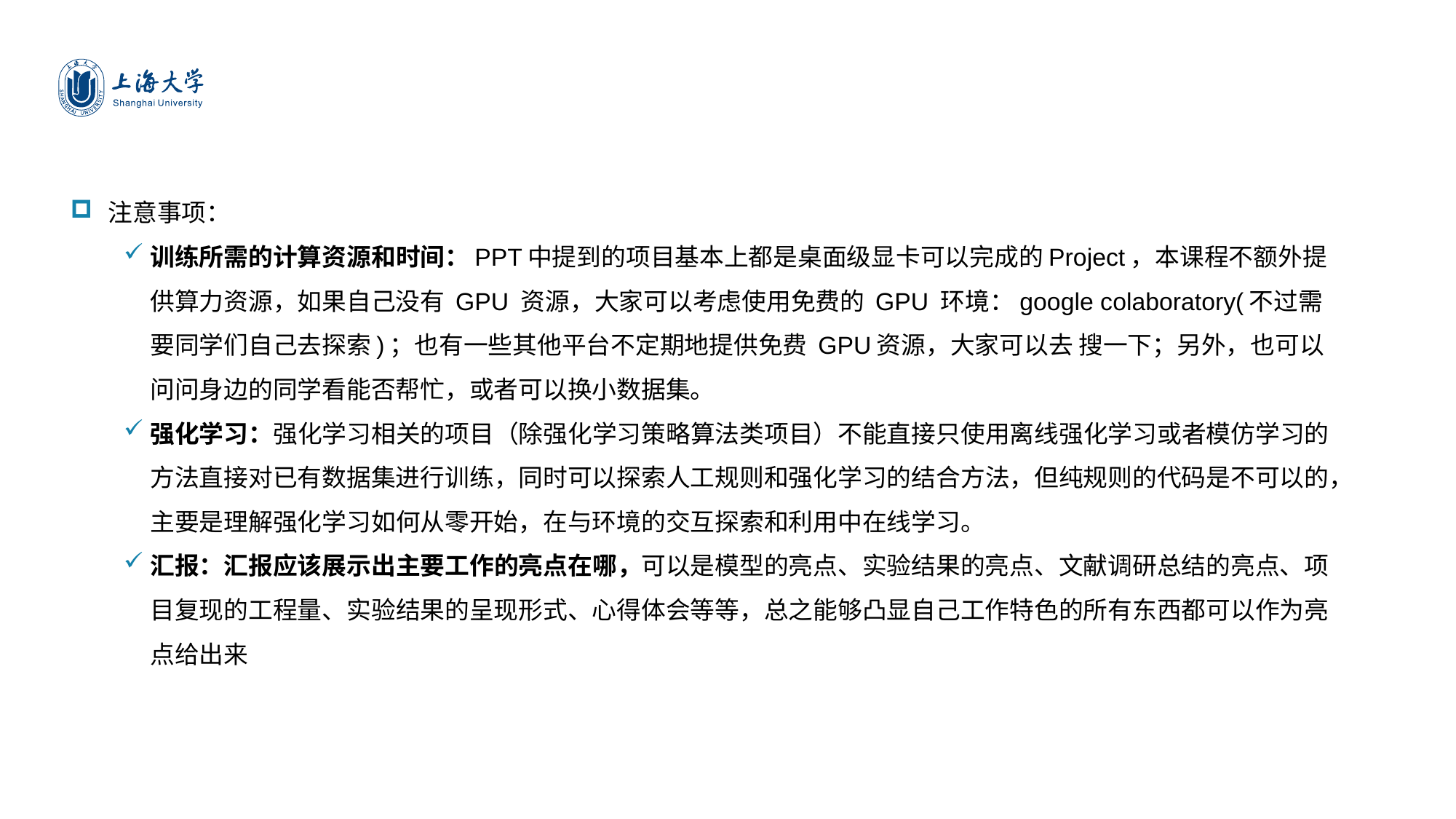

注意事项：
训练所需的计算资源和时间：PPT中提到的项目基本上都是桌面级显卡可以完成的Project，本课程不额外提供算力资源，如果自己没有 GPU 资源，大家可以考虑使用免费的 GPU 环境：google colaboratory(不过需要同学们自己去探索)；也有一些其他平台不定期地提供免费 GPU资源，大家可以去 搜一下；另外，也可以问问身边的同学看能否帮忙，或者可以换小数据集。
强化学习：强化学习相关的项目（除强化学习策略算法类项目）不能直接只使用离线强化学习或者模仿学习的方法直接对已有数据集进行训练，同时可以探索人工规则和强化学习的结合方法，但纯规则的代码是不可以的，主要是理解强化学习如何从零开始，在与环境的交互探索和利用中在线学习。
汇报：汇报应该展示出主要工作的亮点在哪，可以是模型的亮点、实验结果的亮点、文献调研总结的亮点、项目复现的工程量、实验结果的呈现形式、心得体会等等，总之能够凸显自己工作特色的所有东西都可以作为亮点给出来

请单击此处输入文字内容加以解释说明，调整文字大小或者文字内容加以解释说明，调整文字大小或者颜色等属性请单击此处输入文字内容加以解释说明。请单击此处输入文字内容加以解释说明，调整文字大小或者文字内容加以解释说明，调整文字大小或者颜色等属性请单击此处输入文字内容加以解释说明。